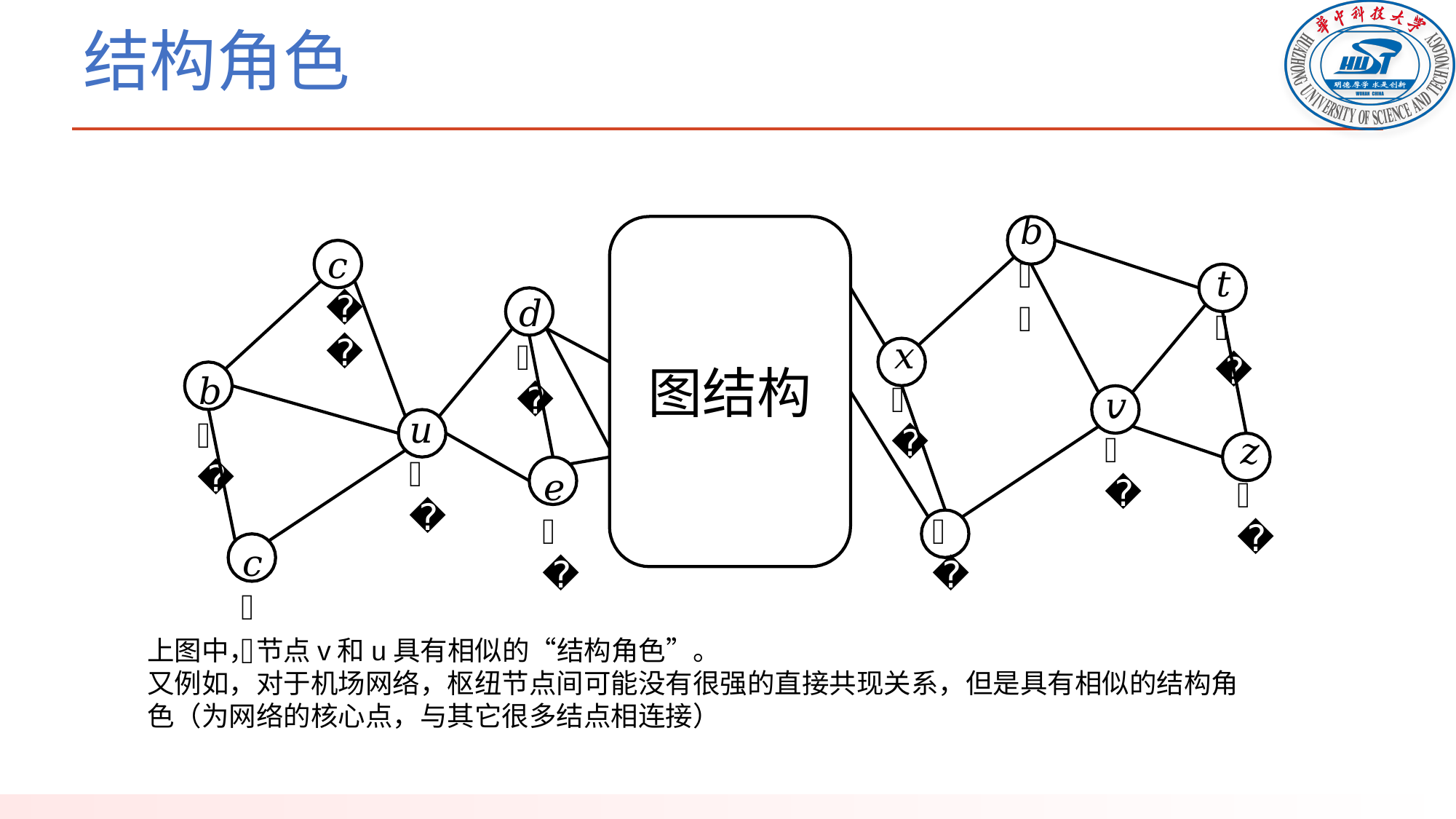

# 结构角色
𝑏𝑏

𝑐𝑐

𝑡𝑡

𝑑𝑑

𝑥𝑥

图结构

𝑏𝑏
𝑣𝑣

𝑢𝑢

𝑧𝑧

𝑒𝑒
𝑤

𝑐𝑐
上图中，节点v和u具有相似的“结构角色”。
又例如，对于机场网络，枢纽节点间可能没有很强的直接共现关系，但是具有相似的结构角色（为网络的核心点，与其它很多结点相连接）